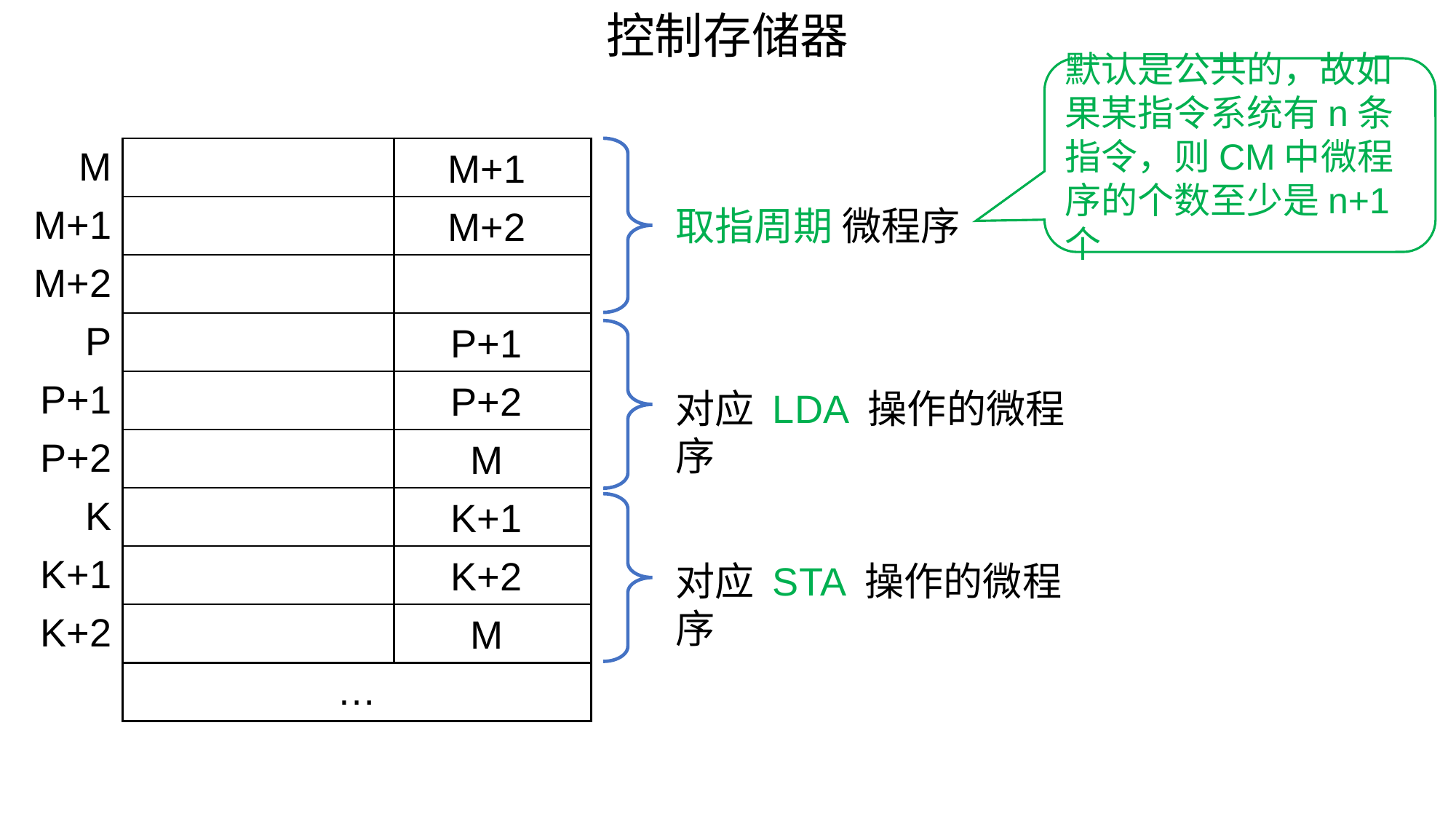

控制存储器
默认是公共的，故如果某指令系统有n条指令，则CM中微程序的个数至少是n+1个
| M |  |  |
| --- | --- | --- |
| M+1 |  |  |
| M+2 |  |  |
| P |  |  |
| P+1 |  |  |
| P+2 |  |  |
| K |  |  |
| K+1 |  |  |
| K+2 |  |  |
|  | … |  |
M+1

取指周期 微程序
M+2
P+1

P+2
对应 LDA 操作的微程序
M
K+1

K+2
对应 STA 操作的微程序
M